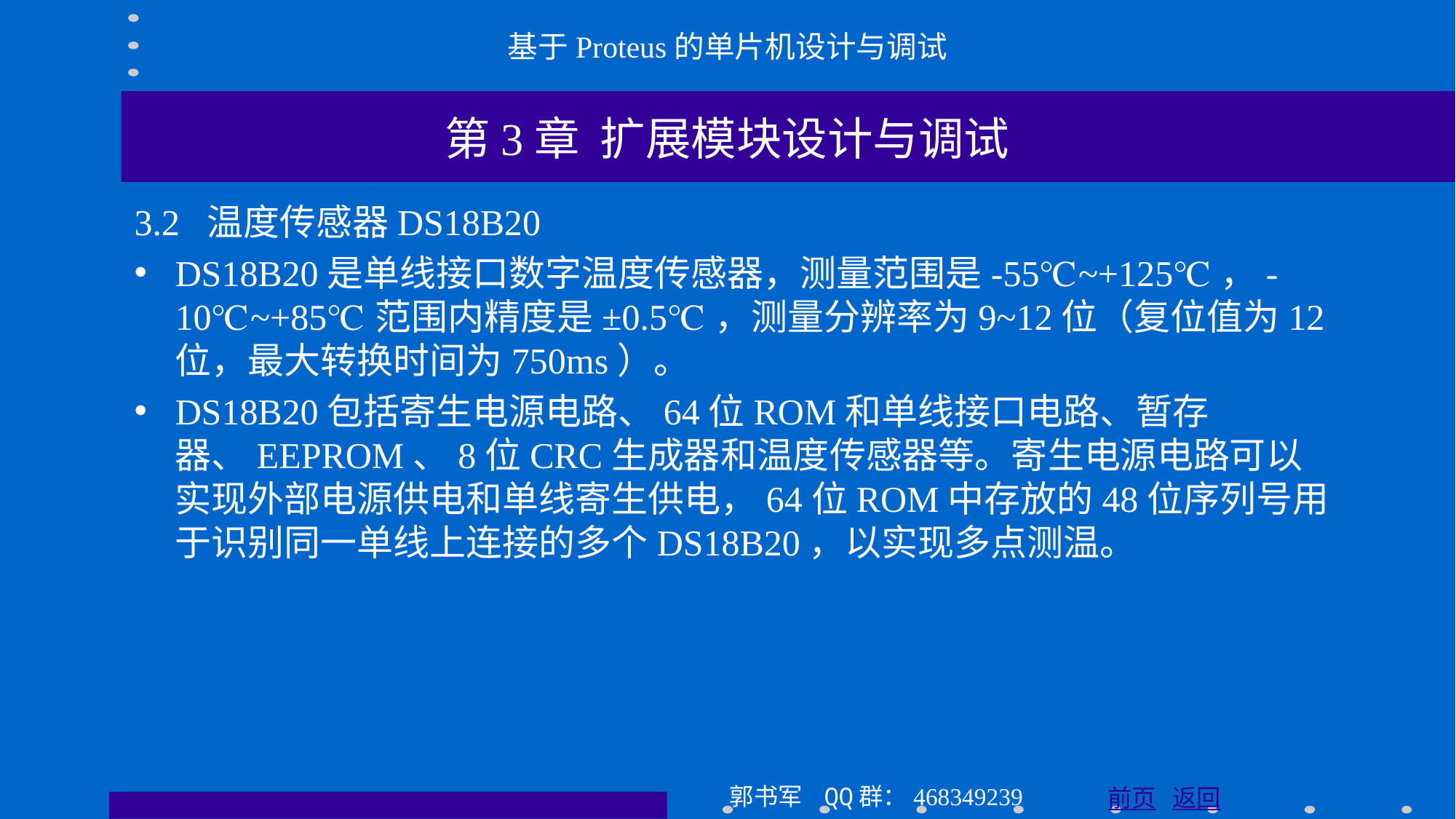

基于Proteus的单片机设计与调试
第3章  扩展模块设计与调试
3.2  温度传感器DS18B20
DS18B20是单线接口数字温度传感器，测量范围是-55℃~+125℃，-10℃~+85℃范围内精度是±0.5℃，测量分辨率为9~12位（复位值为12位，最大转换时间为750ms）。
DS18B20包括寄生电源电路、64位ROM和单线接口电路、暂存器、EEPROM、8位CRC生成器和温度传感器等。寄生电源电路可以实现外部电源供电和单线寄生供电，64位ROM中存放的48位序列号用于识别同一单线上连接的多个DS18B20，以实现多点测温。

郭书军   QQ群：468349239
前页   返回